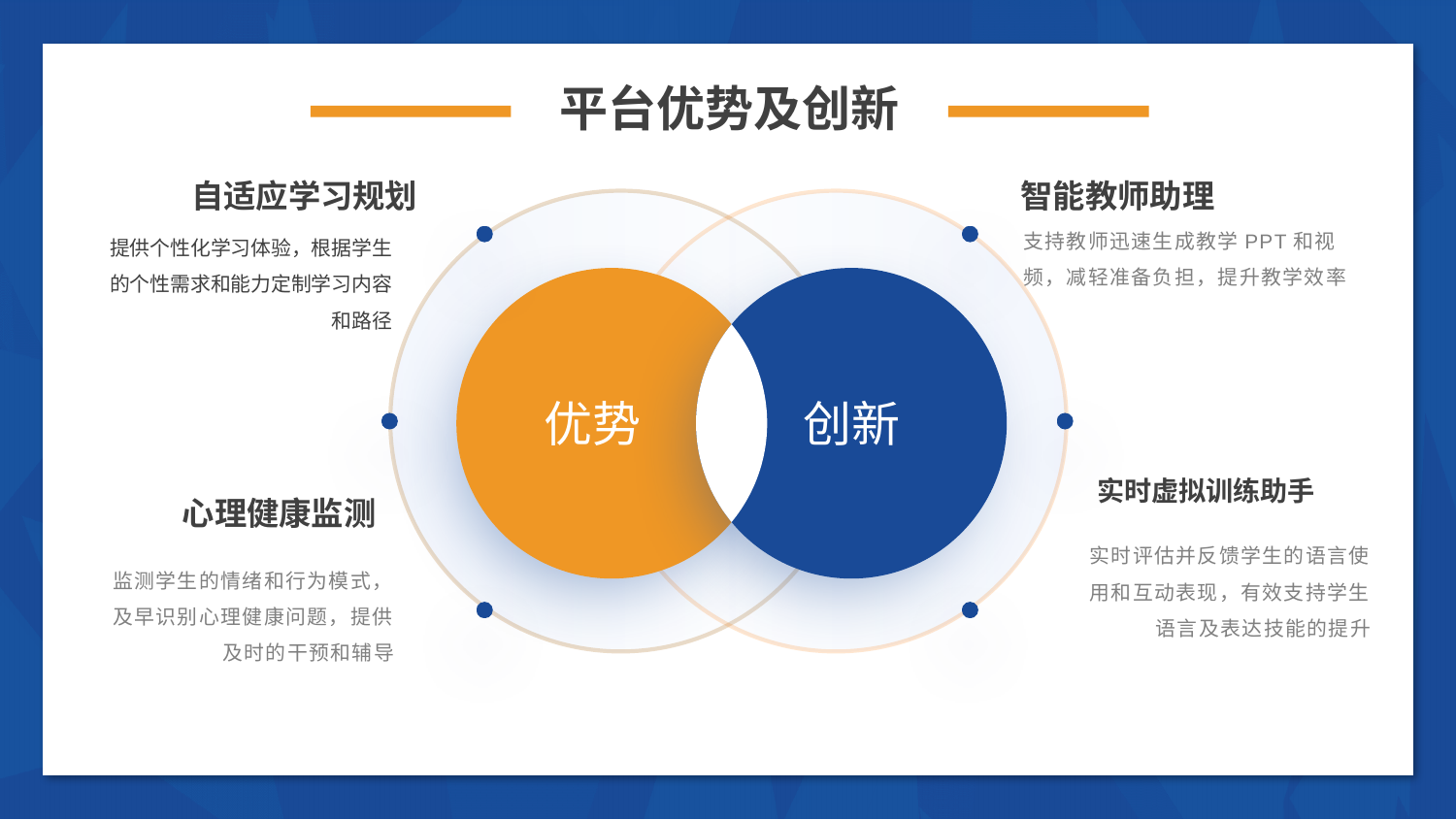

平台优势及创新

智能教师助理
自适应学习规划

支持教师迅速生成教学PPT和视频，减轻准备负担，提升教学效率
提供个性化学习体验，根据学生的个性需求和能力定制学习内容和路径

优势
创新

实时虚拟训练助手
心理健康监测
实时评估并反馈学生的语言使用和互动表现，有效支持学生语言及表达技能的提升
监测学生的情绪和行为模式，及早识别心理健康问题，提供及时的干预和辅导